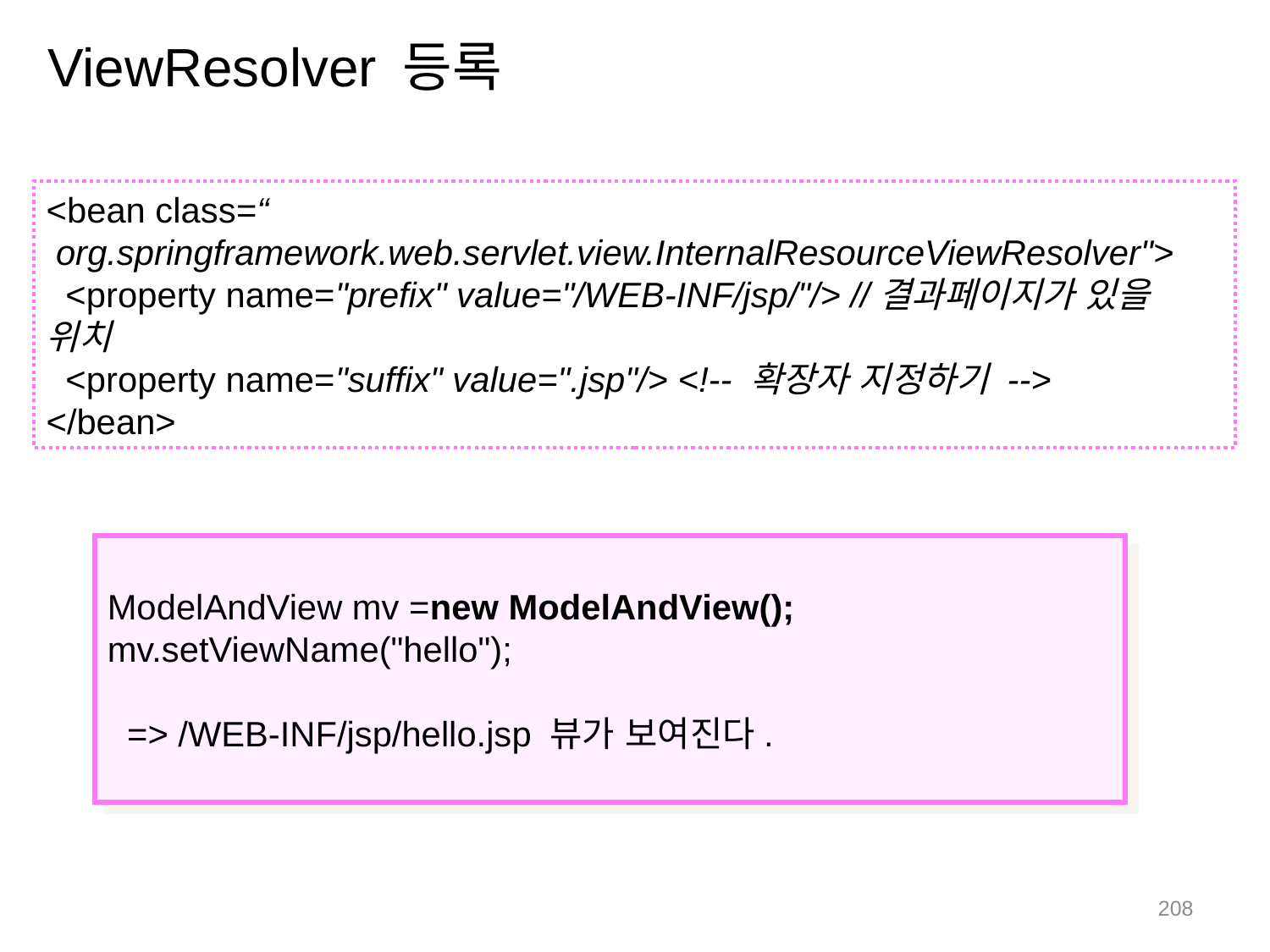

# ViewResolver 등록
<bean class=“
 org.springframework.web.servlet.view.InternalResourceViewResolver">
  <property name="prefix" value="/WEB-INF/jsp/"/> //결과페이지가 있을 위치
  <property name="suffix" value=".jsp"/> <!-- 확장자 지정하기 -->
</bean>

ModelAndView mv =new ModelAndView();
mv.setViewName("hello");

  => /WEB-INF/jsp/hello.jsp 뷰가 보여진다.

208